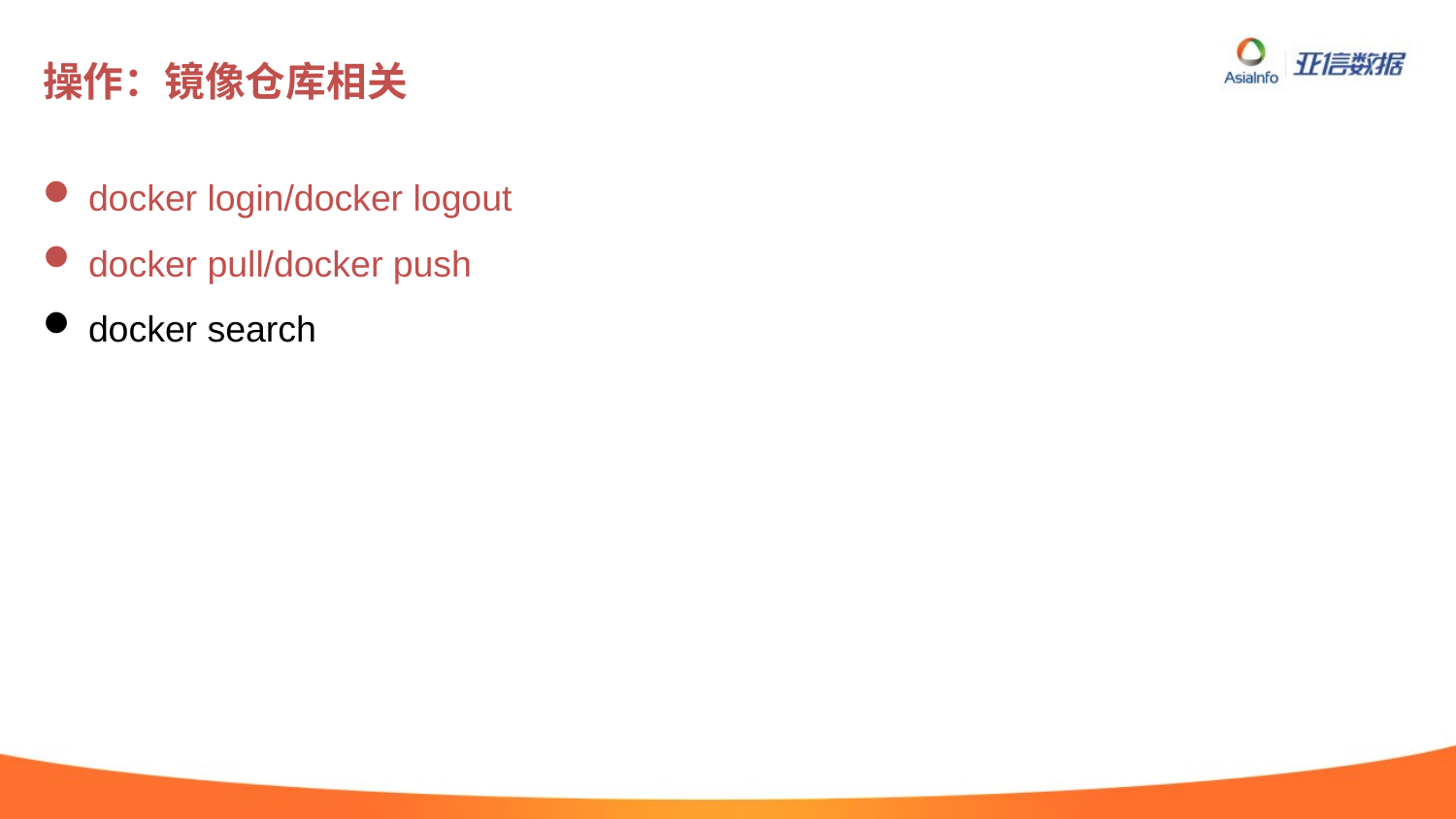

# 操作：镜像仓库相关
docker login/docker logout
docker pull/docker push
docker search